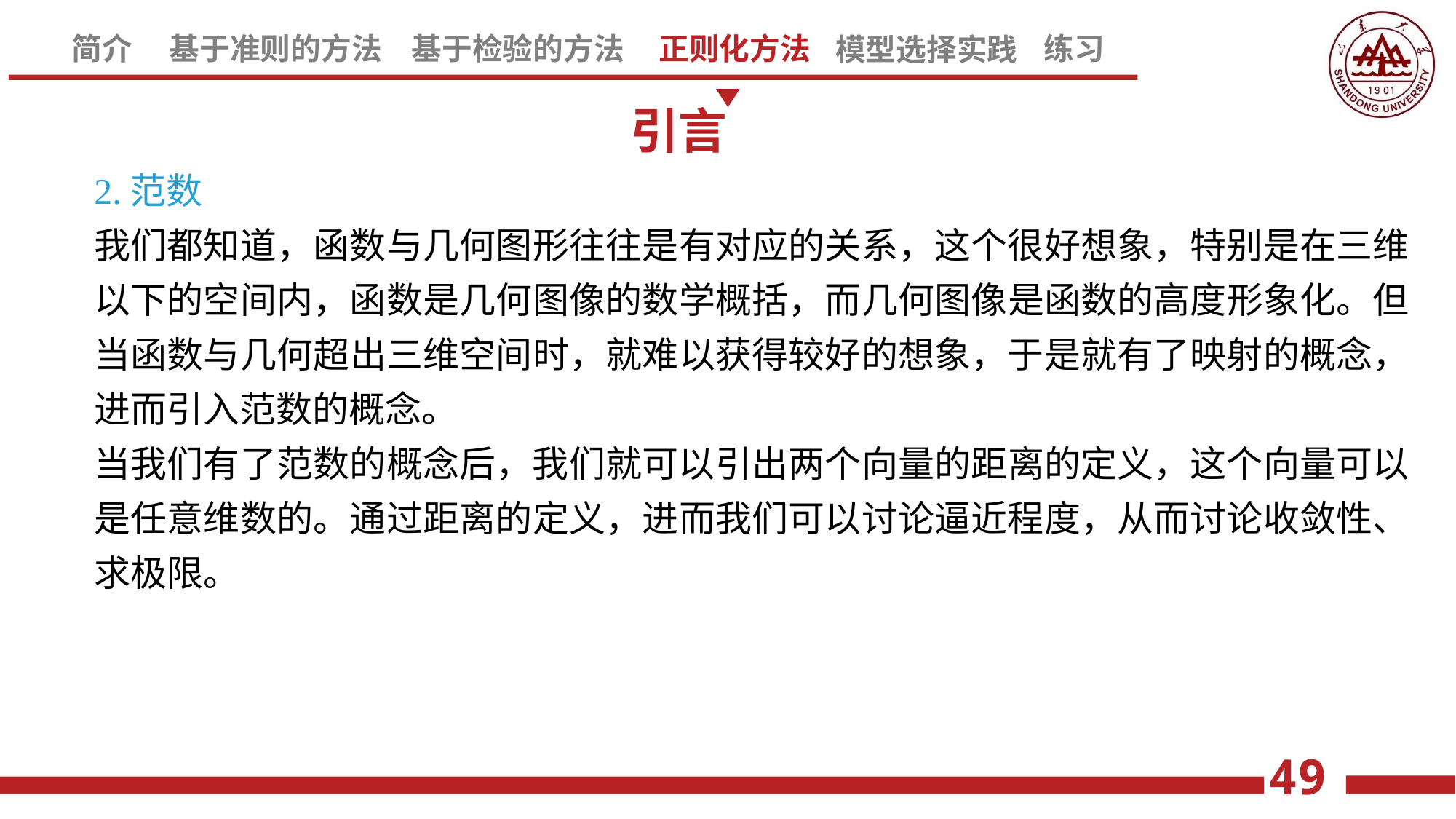

引言
2.范数
我们都知道，函数与几何图形往往是有对应的关系，这个很好想象，特别是在三维以下的空间内，函数是几何图像的数学概括，而几何图像是函数的高度形象化。但当函数与几何超出三维空间时，就难以获得较好的想象，于是就有了映射的概念，进而引入范数的概念。
当我们有了范数的概念后，我们就可以引出两个向量的距离的定义，这个向量可以是任意维数的。通过距离的定义，进而我们可以讨论逼近程度，从而讨论收敛性、求极限。